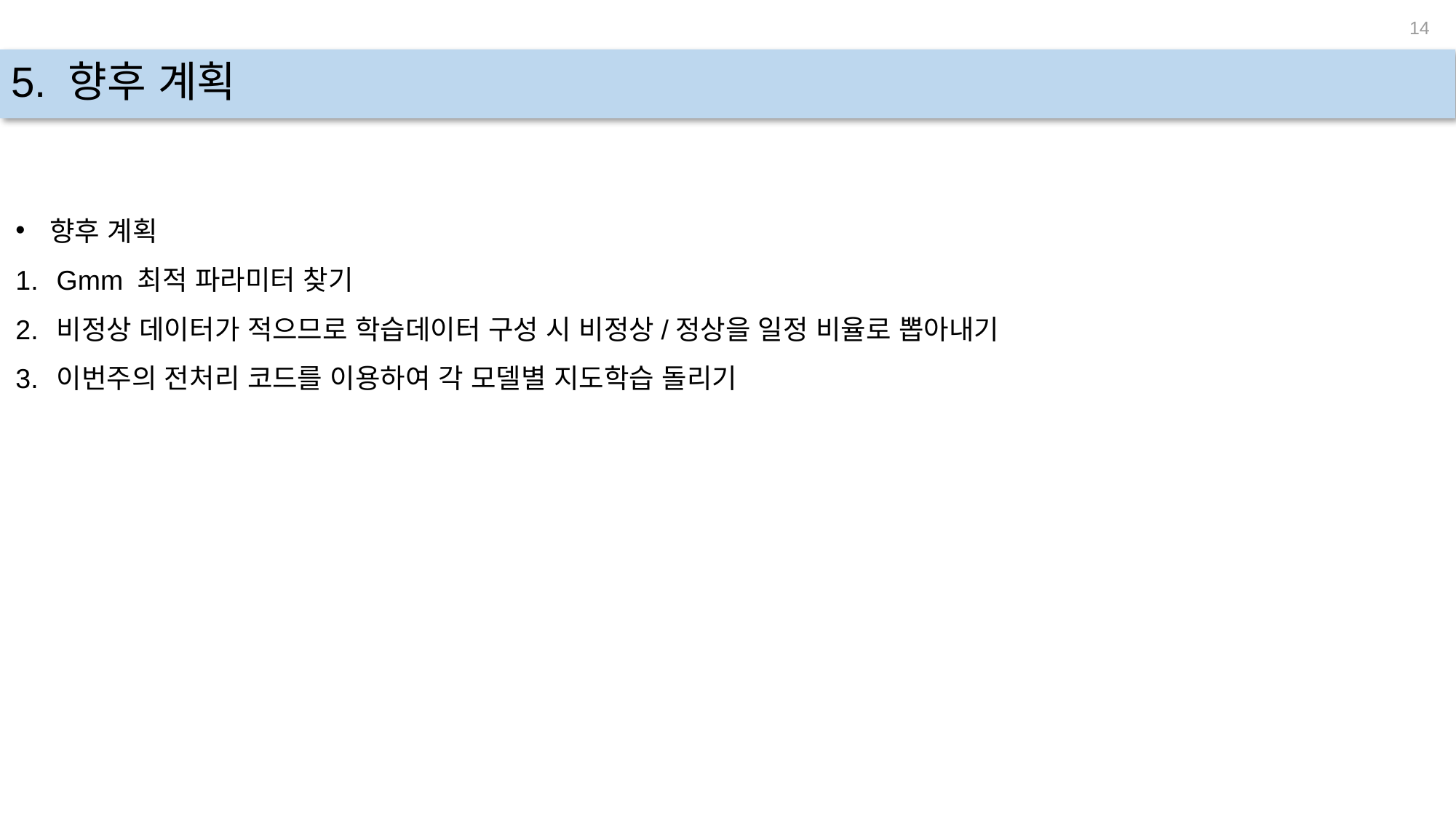

14
# 5. 향후 계획
향후 계획
Gmm 최적 파라미터 찾기
비정상 데이터가 적으므로 학습데이터 구성 시 비정상/정상을 일정 비율로 뽑아내기
이번주의 전처리 코드를 이용하여 각 모델별 지도학습 돌리기